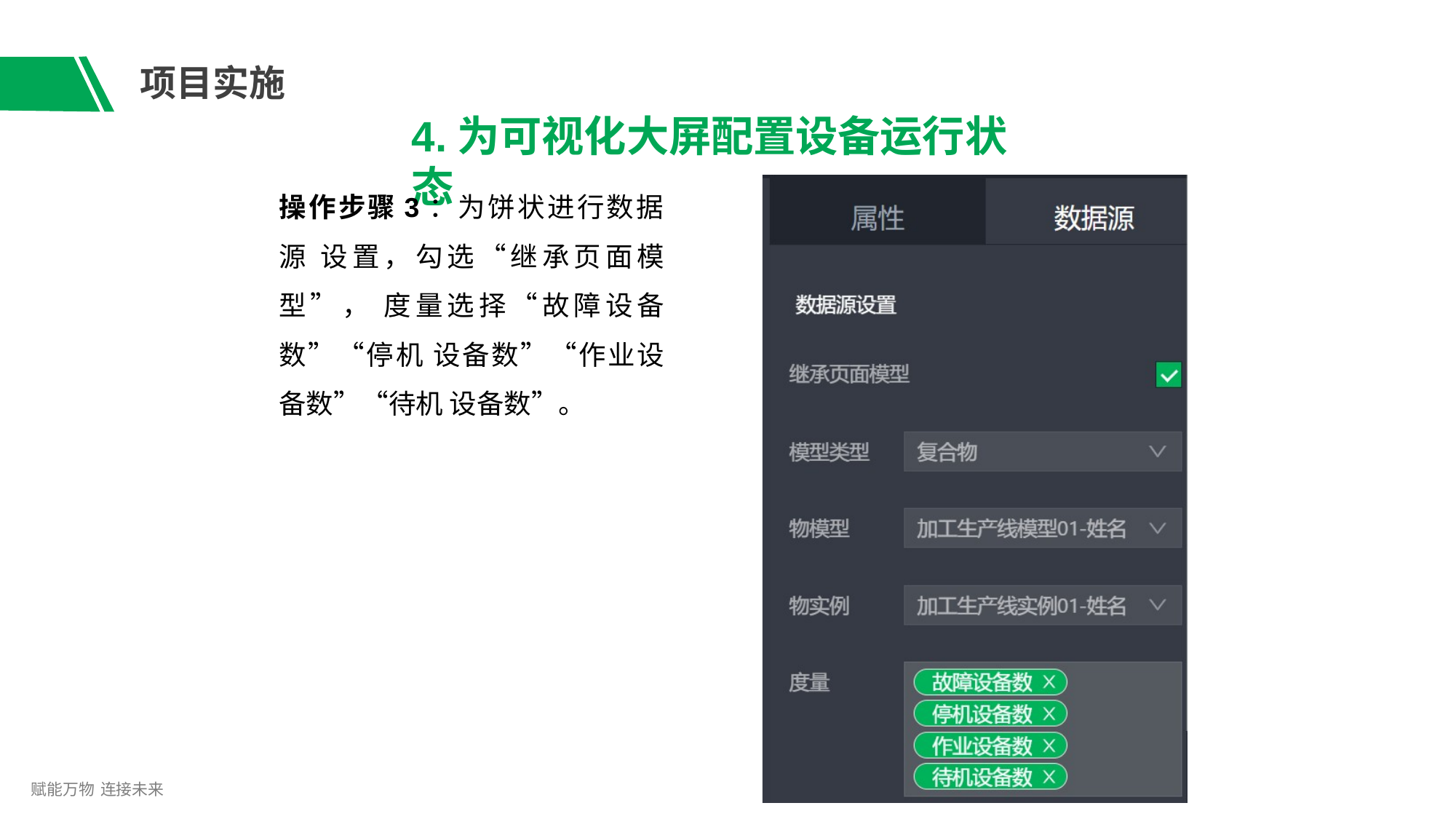

# 项目实施
4.为可视化大屏配置设备运行状态
操作步骤3：为饼状进行数据源 设置，勾选“继承页面模型”， 度量选择“故障设备数”“停机 设备数”“作业设备数”“待机 设备数”。

赋能万物 连接未来